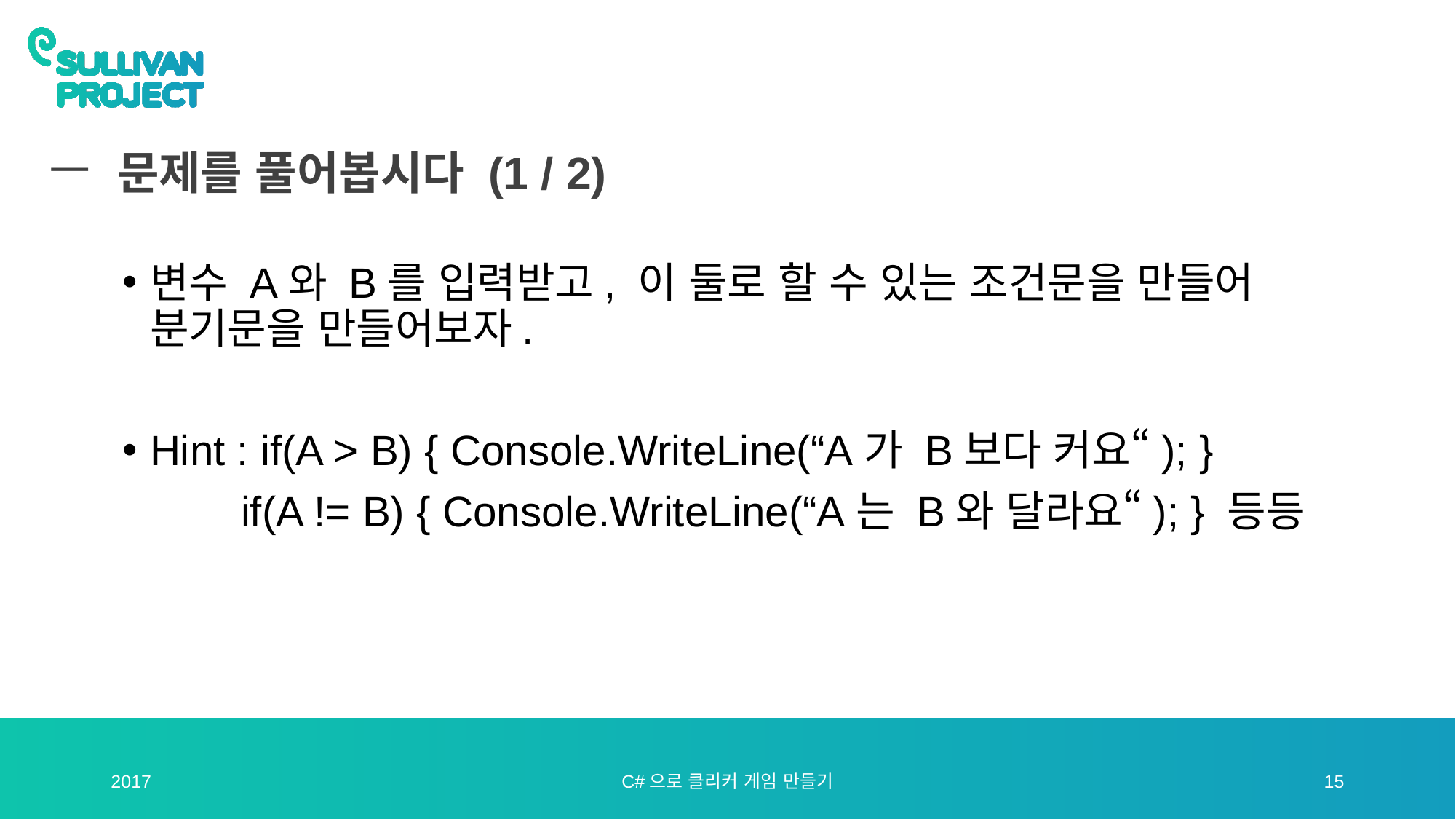

# 문제를 풀어봅시다 (1 / 2)
변수 A와 B를 입력받고, 이 둘로 할 수 있는 조건문을 만들어  분기문을 만들어보자.

Hint : if(A > B) { Console.WriteLine(“A가 B보다 커요“); }
          if(A != B) { Console.WriteLine(“A는 B와 달라요“); } 등등
2017
C#으로 클리커 게임 만들기
15